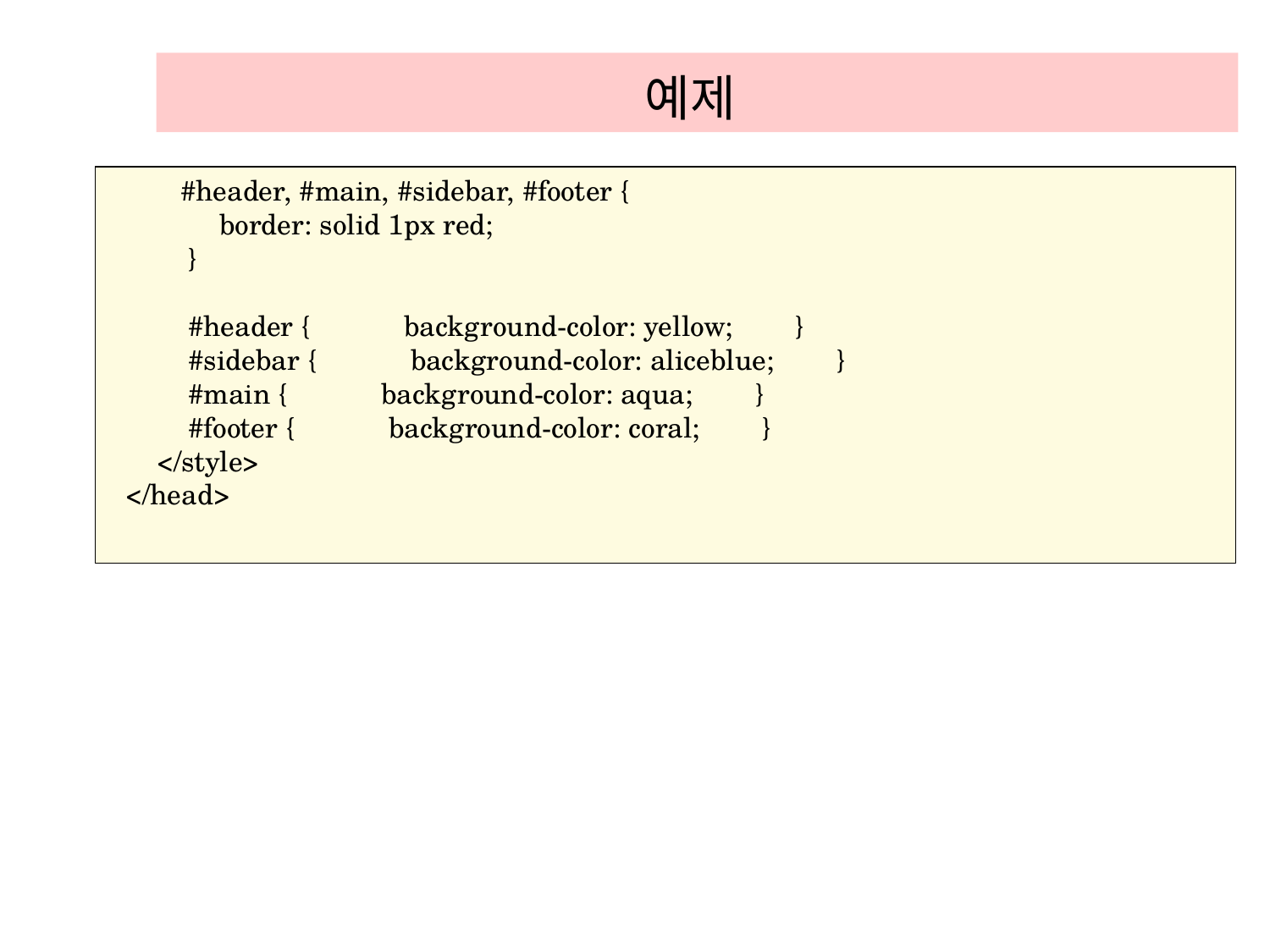

# 예제
       #header, #main, #sidebar, #footer {
            border: solid 1px red;
        }

        #header {            background-color: yellow;        }
        #sidebar {            background-color: aliceblue;        }
        #main {            background-color: aqua;        }
        #footer {            background-color: coral;        }
    </style>
</head>